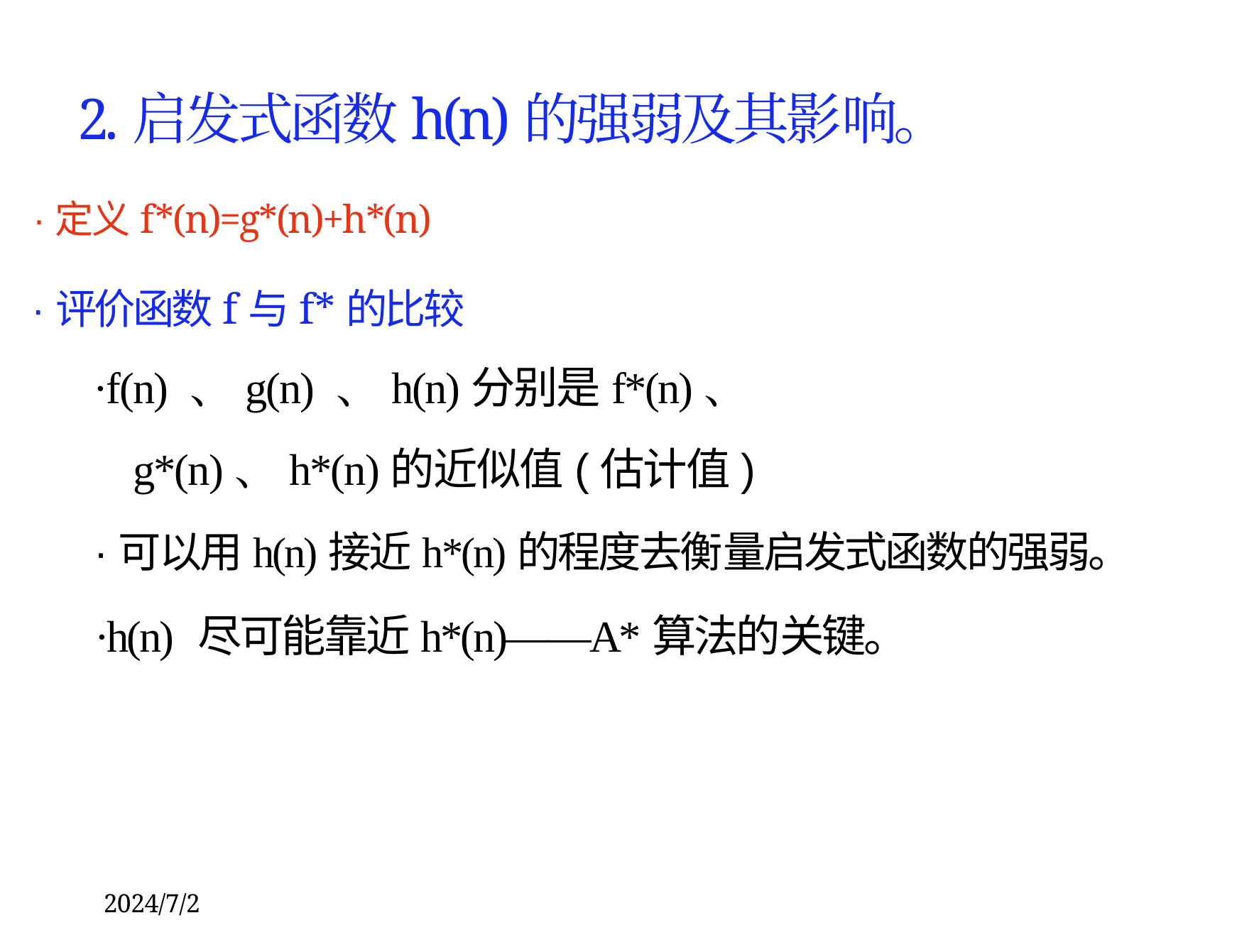

2.启发式函数h(n)的强弱及其影响。

·定义f*(n)=g*(n)+h*(n)

·评价函数f与f*的比较

·f(n) 、g(n) 、h(n)分别是f*(n)、

g*(n)、h*(n)的近似值(估计值)

·可以用h(n)接近h*(n)的程度去衡量启发式函数的强弱。
·h(n) 尽可能靠近h*(n)——A*算法的关键。

2024/7/2